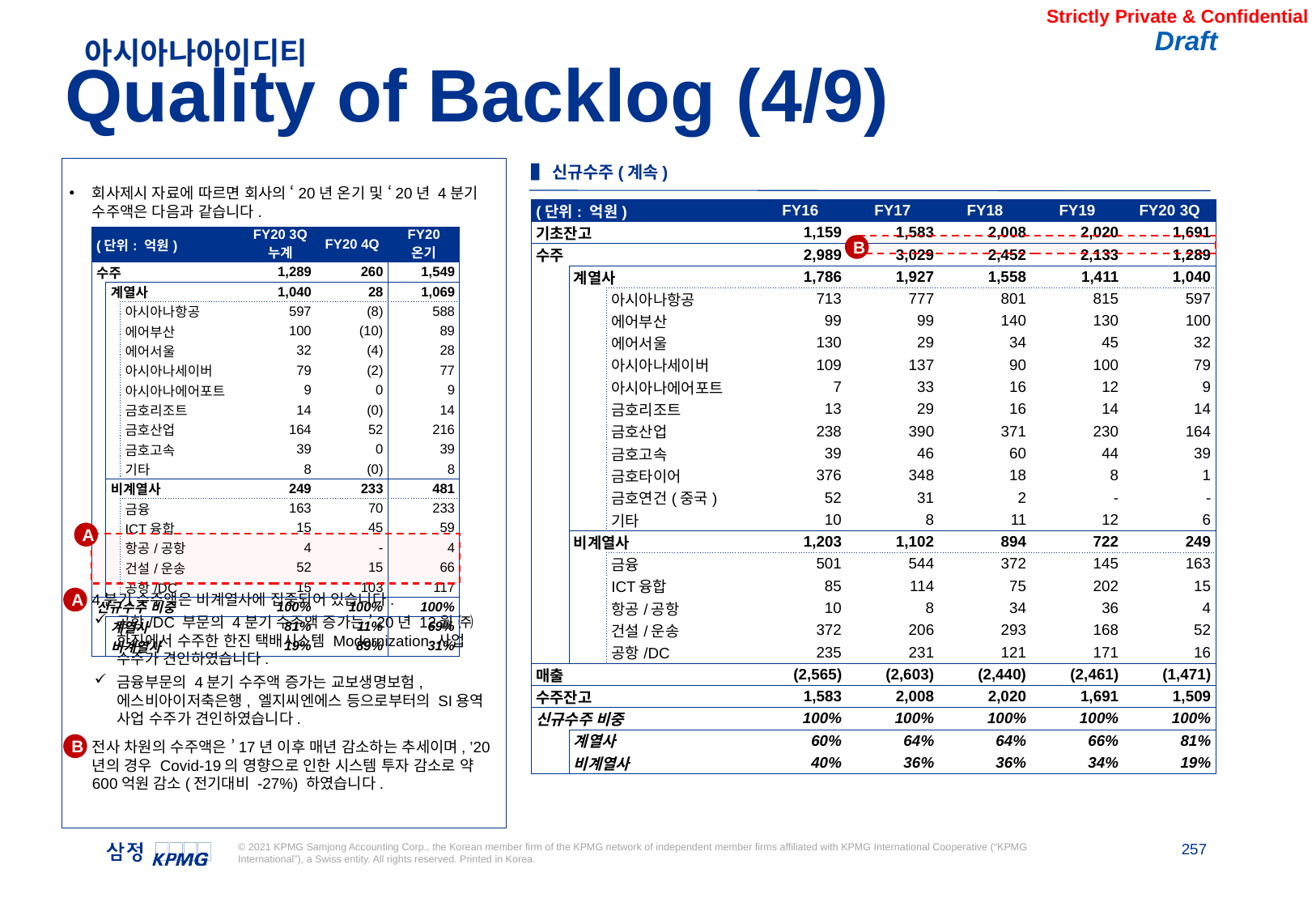

아시아나아이디티
Quality of Backlog (4/9)
▌신규수주(계속)

회사제시 자료에 따르면 회사의 ‘20년 온기 및 ‘20년 4분기 수주액은 다음과 같습니다.

4분기 수주액은 비계열사에 집중되어 있습니다.
공항/DC 부문의 4분기 수주액 증가는 ’20년 12월 ㈜한진에서 수주한 한진 택배시스템 Modernization 사업 수주가 견인하였습니다.
금융부문의 4분기 수주액 증가는 교보생명보험, 에스비아이저축은행, 엘지씨엔에스 등으로부터의 SI용역 사업 수주가 견인하였습니다.
전사 차원의 수주액은 ’17년 이후 매년 감소하는 추세이며, ’20년의 경우 Covid-19의 영향으로 인한 시스템 투자 감소로 약 600억원 감소(전기대비 -27%) 하였습니다.

| (단위: 억원) |  |  | FY16 | FY17 | FY18 | FY19 | FY20 3Q |
| --- | --- | --- | --- | --- | --- | --- | --- |
| 기초잔고 |  |  | 1,159 | 1,583 | 2,008 | 2,020 | 1,691 |
| 수주 |  |  | 2,989 | 3,029 | 2,452 | 2,133 | 1,289 |
|  | 계열사 |  | 1,786 | 1,927 | 1,558 | 1,411 | 1,040 |
|  |  | 아시아나항공 | 713 | 777 | 801 | 815 | 597 |
|  |  | 에어부산 | 99 | 99 | 140 | 130 | 100 |
|  |  | 에어서울 | 130 | 29 | 34 | 45 | 32 |
|  |  | 아시아나세이버 | 109 | 137 | 90 | 100 | 79 |
|  |  | 아시아나에어포트 | 7 | 33 | 16 | 12 | 9 |
|  |  | 금호리조트 | 13 | 29 | 16 | 14 | 14 |
|  |  | 금호산업 | 238 | 390 | 371 | 230 | 164 |
|  |  | 금호고속 | 39 | 46 | 60 | 44 | 39 |
|  |  | 금호타이어 | 376 | 348 | 18 | 8 | 1 |
|  |  | 금호연건(중국) | 52 | 31 | 2 | - | - |
|  |  | 기타 | 10 | 8 | 11 | 12 | 6 |
|  | 비계열사 |  | 1,203 | 1,102 | 894 | 722 | 249 |
|  |  | 금융 | 501 | 544 | 372 | 145 | 163 |
|  |  | ICT융합 | 85 | 114 | 75 | 202 | 15 |
|  |  | 항공/공항 | 10 | 8 | 34 | 36 | 4 |
|  |  | 건설/운송 | 372 | 206 | 293 | 168 | 52 |
|  |  | 공항/DC | 235 | 231 | 121 | 171 | 16 |
| 매출 |  |  | (2,565) | (2,603) | (2,440) | (2,461) | (1,471) |
| 수주잔고 |  |  | 1,583 | 2,008 | 2,020 | 1,691 | 1,509 |
| 신규수주 비중 |  |  | 100% | 100% | 100% | 100% | 100% |
|  | 계열사 |  | 60% | 64% | 64% | 66% | 81% |
|  | 비계열사 |  | 40% | 36% | 36% | 34% | 19% |
| (단위: 억원) |  |  | FY20 3Q 누계 | FY20 4Q | FY20 온기 |
| --- | --- | --- | --- | --- | --- |
| 수주 |  |  | 1,289 | 260 | 1,549 |
|  | 계열사 |  | 1,040 | 28 | 1,069 |
|  |  | 아시아나항공 | 597 | (8) | 588 |
|  |  | 에어부산 | 100 | (10) | 89 |
|  |  | 에어서울 | 32 | (4) | 28 |
|  |  | 아시아나세이버 | 79 | (2) | 77 |
|  |  | 아시아나에어포트 | 9 | 0 | 9 |
|  |  | 금호리조트 | 14 | (0) | 14 |
|  |  | 금호산업 | 164 | 52 | 216 |
|  |  | 금호고속 | 39 | 0 | 39 |
|  |  | 기타 | 8 | (0) | 8 |
|  | 비계열사 |  | 249 | 233 | 481 |
|  |  | 금융 | 163 | 70 | 233 |
|  |  | ICT융합 | 15 | 45 | 59 |
|  |  | 항공/공항 | 4 | - | 4 |
|  |  | 건설/운송 | 52 | 15 | 66 |
|  |  | 공항/DC | 15 | 103 | 117 |
| 신규수주 비중 |  |  | 100% | 100% | 100% |
|  | 계열사 |  | 81% | 11% | 69% |
|  | 비계열사 |  | 19% | 89% | 31% |
B

A

A
B